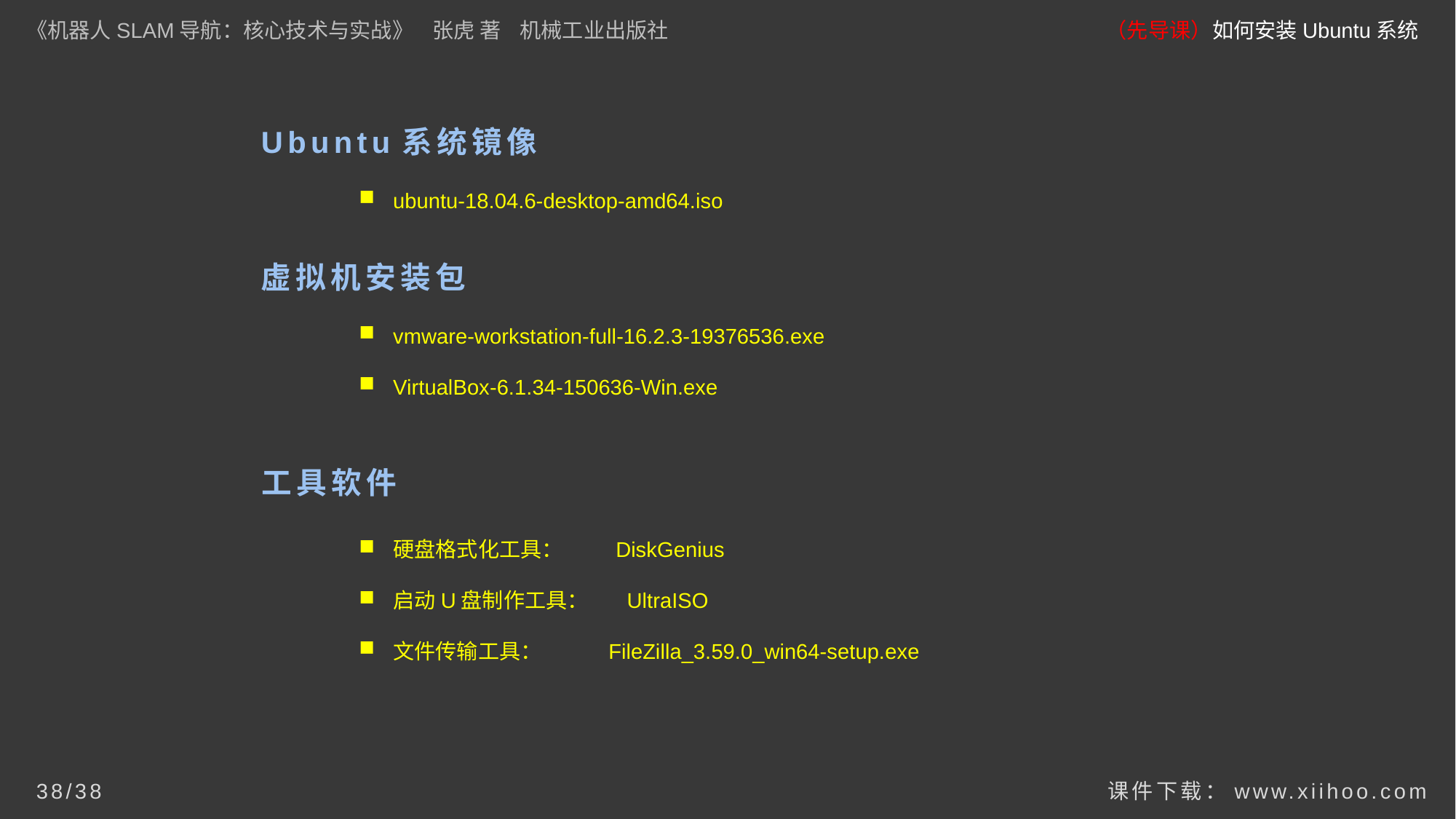

《机器人SLAM导航：核心技术与实战》    张虎 著    机械工业出版社
（先导课）如何安装Ubuntu系统
Ubuntu系统镜像
ubuntu-18.04.6-desktop-amd64.iso
虚拟机安装包
vmware-workstation-full-16.2.3-19376536.exe
VirtualBox-6.1.34-150636-Win.exe
# 工具软件
硬盘格式化工具：          DiskGenius
启动U盘制作工具：       UltraISO
文件传输工具：             FileZilla_3.59.0_win64-setup.exe
课件下载：www.xiihoo.com
38/38